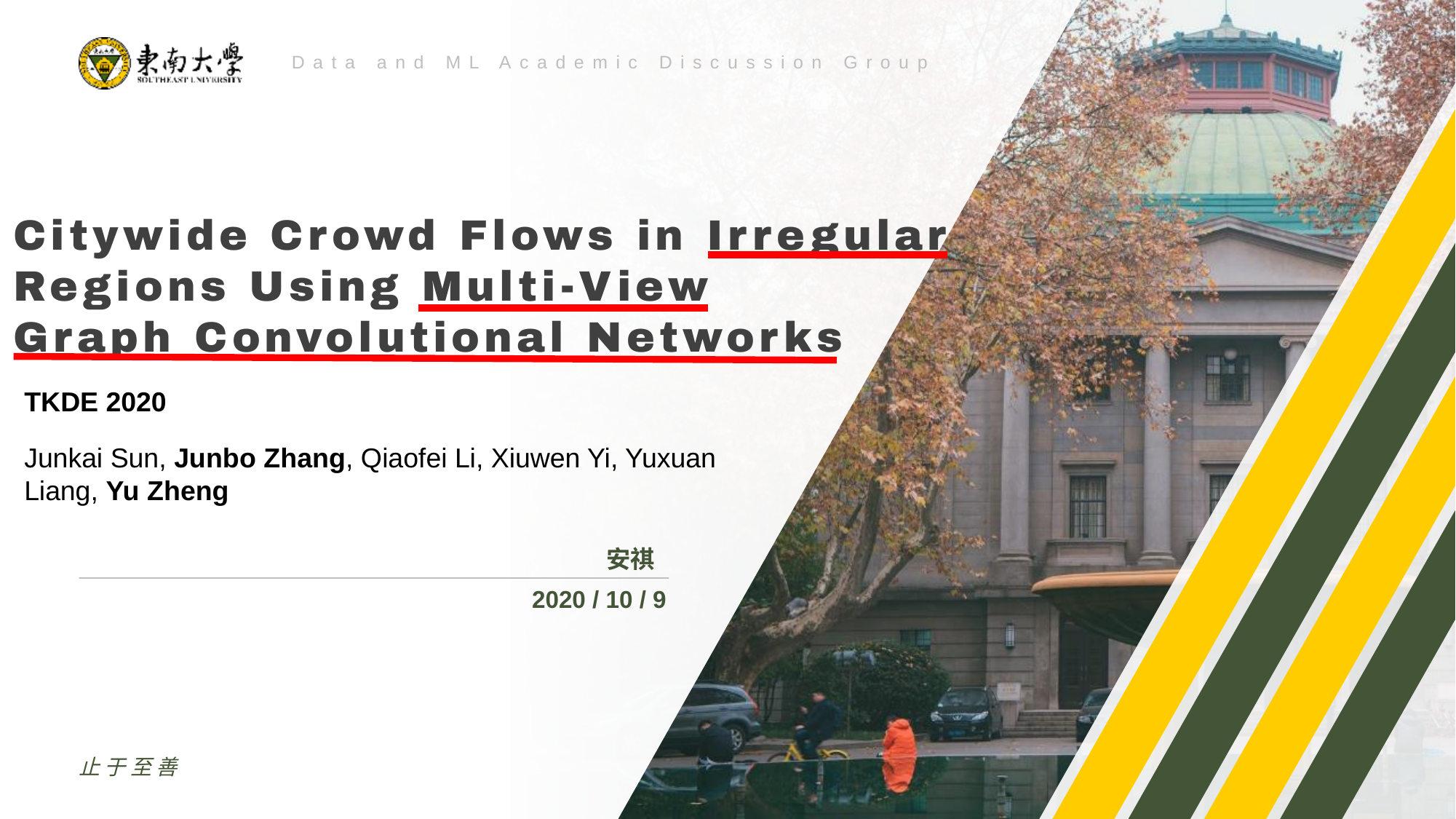

Data and ML Academic Discussion Group
Citywide Crowd Flows in Irregular Regions Using Multi-View
Graph Convolutional Networks
TKDE 2020
Junkai Sun, Junbo Zhang, Qiaofei Li, Xiuwen Yi, Yuxuan Liang, Yu Zheng
安祺
2020 / 10 / 9
止于至善